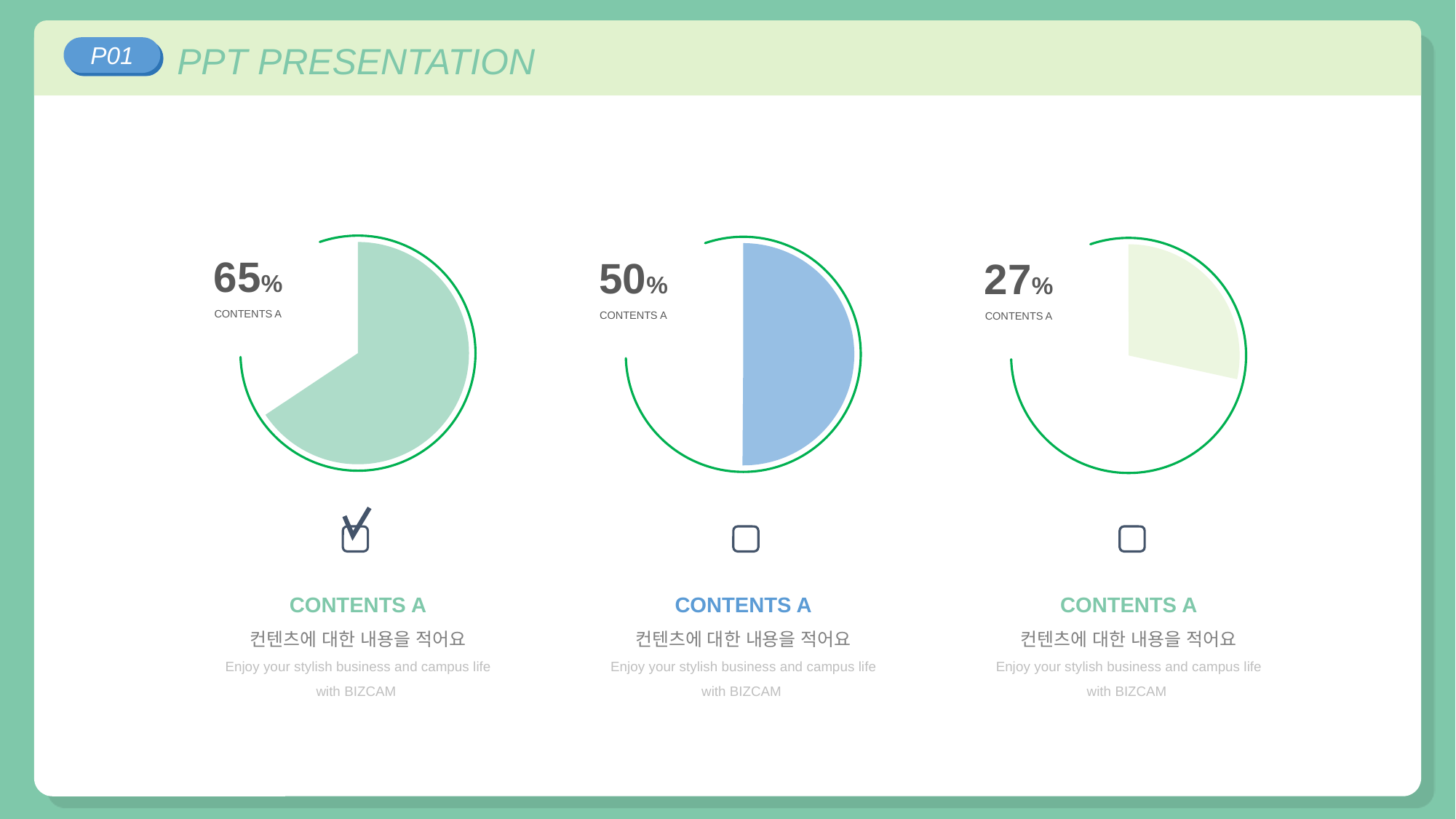

PPT PRESENTATION
P01

65%
CONTENTS A

50%
CONTENTS A

27%
CONTENTS A

CONTENTS A
컨텐츠에 대한 내용을 적어요
Enjoy your stylish business and campus life with BIZCAM
CONTENTS A
컨텐츠에 대한 내용을 적어요
Enjoy your stylish business and campus life with BIZCAM
CONTENTS A
컨텐츠에 대한 내용을 적어요
Enjoy your stylish business and campus life with BIZCAM